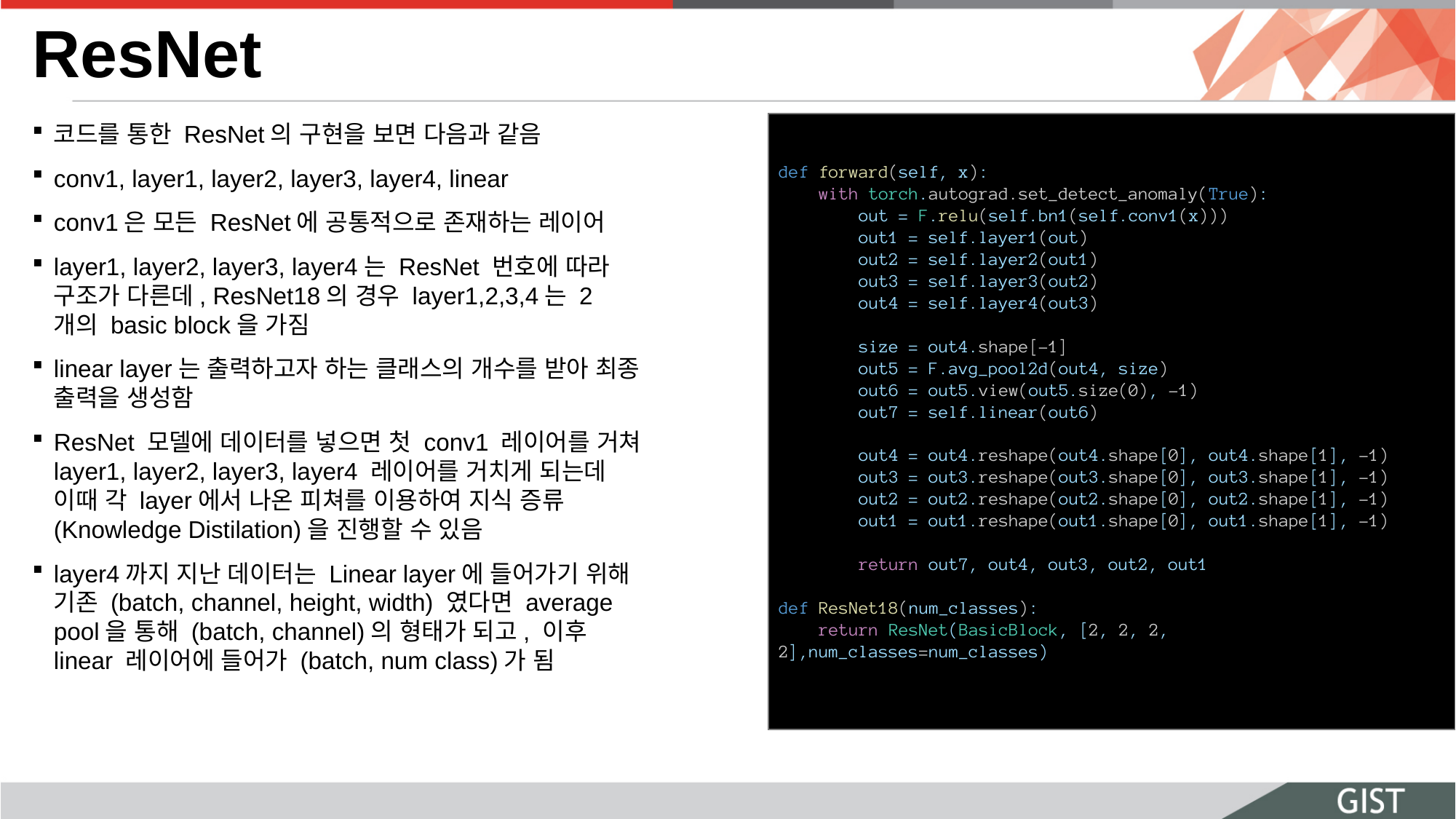

# ResNet
코드를 통한 ResNet의 구현을 보면 다음과 같음
conv1, layer1, layer2, layer3, layer4, linear
conv1은 모든 ResNet에 공통적으로 존재하는 레이어
layer1, layer2, layer3, layer4는 ResNet 번호에 따라 구조가 다른데, ResNet18의 경우 layer1,2,3,4는 2개의 basic block을 가짐
linear layer는 출력하고자 하는 클래스의 개수를 받아 최종 출력을 생성함
ResNet 모델에 데이터를 넣으면 첫 conv1 레이어를 거쳐 layer1, layer2, layer3, layer4 레이어를 거치게 되는데 이때 각 layer에서 나온 피쳐를 이용하여 지식 증류(Knowledge Distilation)을 진행할 수 있음
layer4까지 지난 데이터는 Linear layer에 들어가기 위해 기존 (batch, channel, height, width) 였다면 average pool을 통해 (batch, channel)의 형태가 되고, 이후 linear 레이어에 들어가 (batch, num class)가 됨

def forward(self, x):
    with torch.autograd.set_detect_anomaly(True):
        out = F.relu(self.bn1(self.conv1(x)))
        out1 = self.layer1(out)
        out2 = self.layer2(out1)
        out3 = self.layer3(out2)
        out4 = self.layer4(out3)

        size = out4.shape[-1]
        out5 = F.avg_pool2d(out4, size)
        out6 = out5.view(out5.size(0), -1)
        out7 = self.linear(out6)

        out4 = out4.reshape(out4.shape[0], out4.shape[1], -1)
        out3 = out3.reshape(out3.shape[0], out3.shape[1], -1)
        out2 = out2.reshape(out2.shape[0], out2.shape[1], -1)
        out1 = out1.reshape(out1.shape[0], out1.shape[1], -1)

        return out7, out4, out3, out2, out1

def ResNet18(num_classes):
    return ResNet(BasicBlock, [2, 2, 2, 2],num_classes=num_classes)